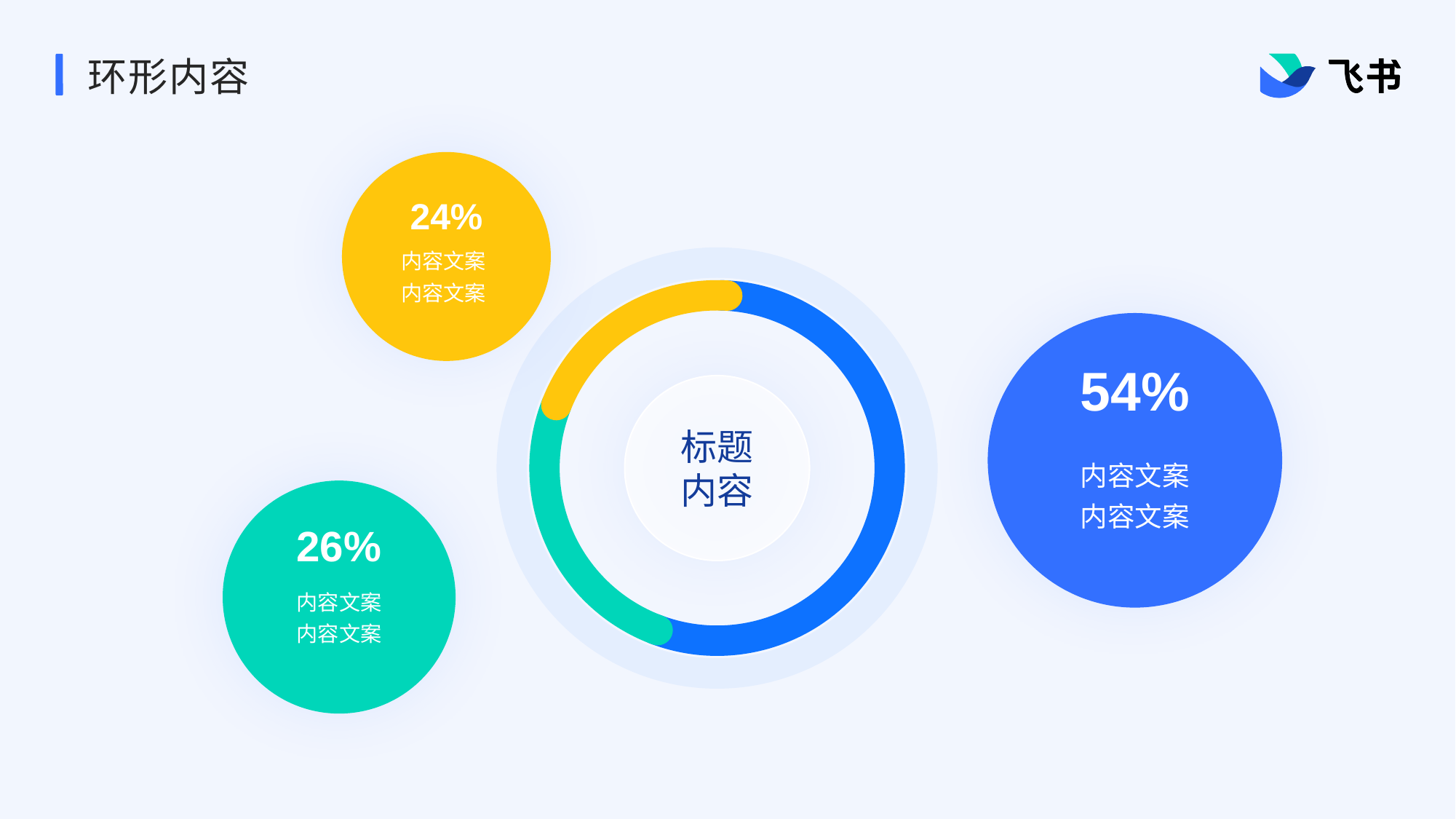

# 环形内容

24%
内容文案
内容文案

标题
内容

54%
内容文案
内容文案

26%
内容文案
内容文案